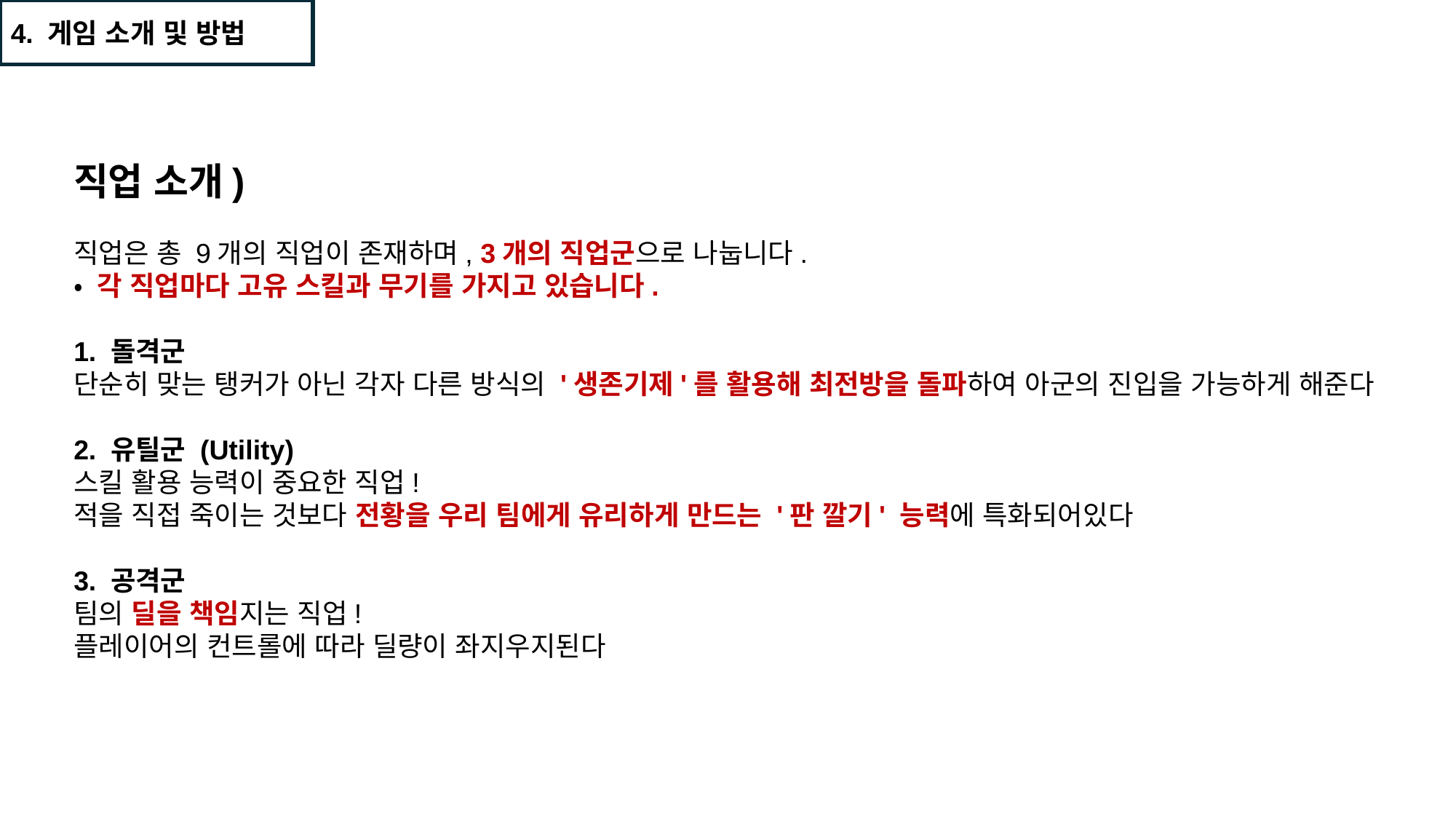

4. 게임 소개 및 방법
직업 소개)

직업은 총 9개의 직업이 존재하며, 3개의 직업군으로 나눕니다.
• 각 직업마다 고유 스킬과 무기를 가지고 있습니다.

1. 돌격군
단순히 맞는 탱커가 아닌 각자 다른 방식의 '생존기제'를 활용해 최전방을 돌파하여 아군의 진입을 가능하게 해준다

2. 유틸군 (Utility)
스킬 활용 능력이 중요한 직업!
적을 직접 죽이는 것보다 전황을 우리 팀에게 유리하게 만드는 '판 깔기' 능력에 특화되어있다

3. 공격군
팀의 딜을 책임지는 직업!
플레이어의 컨트롤에 따라 딜량이 좌지우지된다